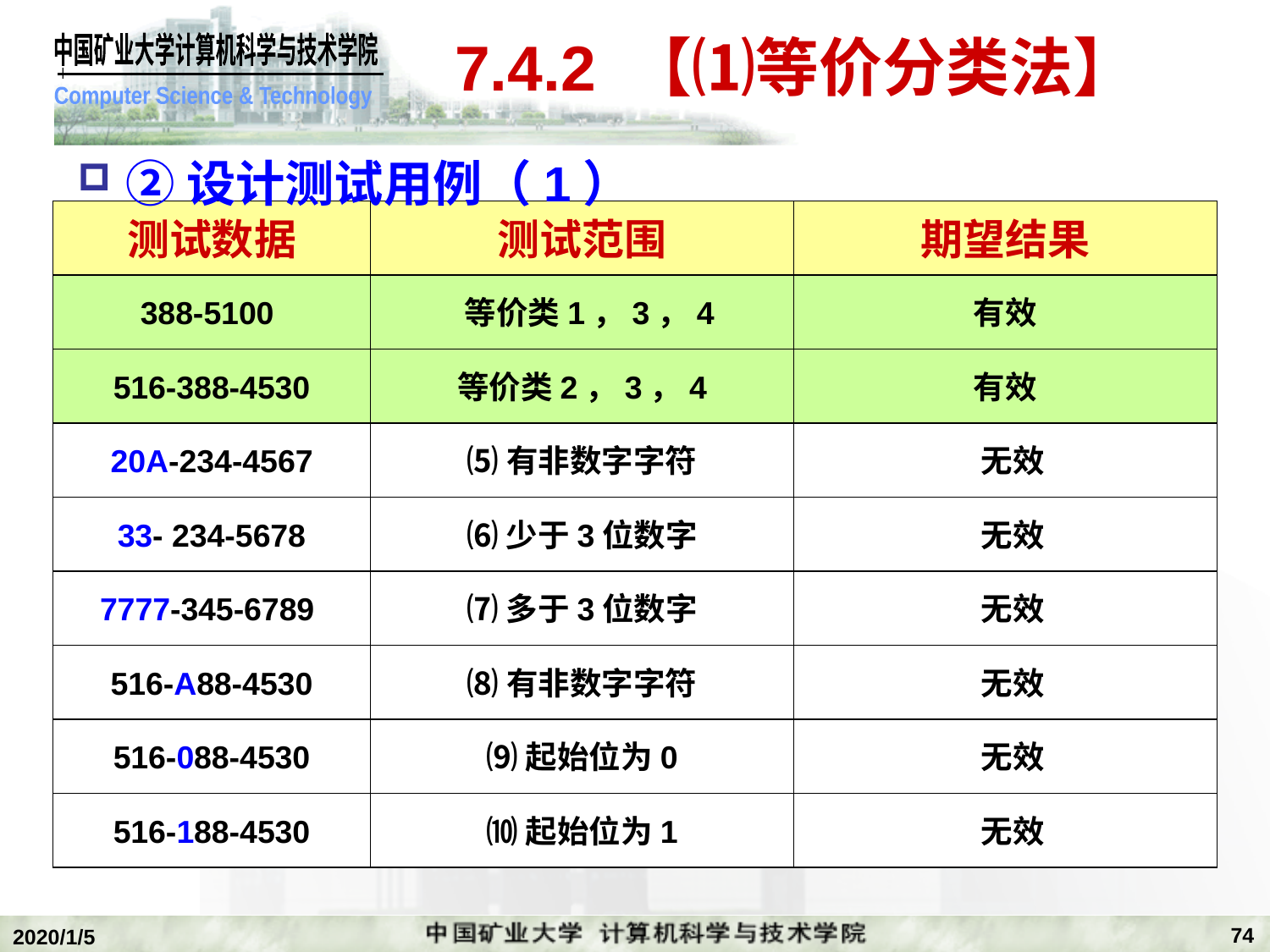

# 7.4.2 【⑴等价分类法】
②设计测试用例（1）
测试数据
测试范围
期望结果
388-5100
 等价类1，3，4
有效
516-388-4530
等价类2，3，4
有效
20A-234-4567
⑸有非数字字符
 无效
33- 234-5678
⑹少于3位数字
 无效
7777-345-6789
⑺多于3位数字
 无效
516-A88-4530
⑻有非数字字符
 无效
516-088-4530
⑼起始位为0
 无效
516-188-4530
⑽起始位为1
 无效
74
2020/1/5